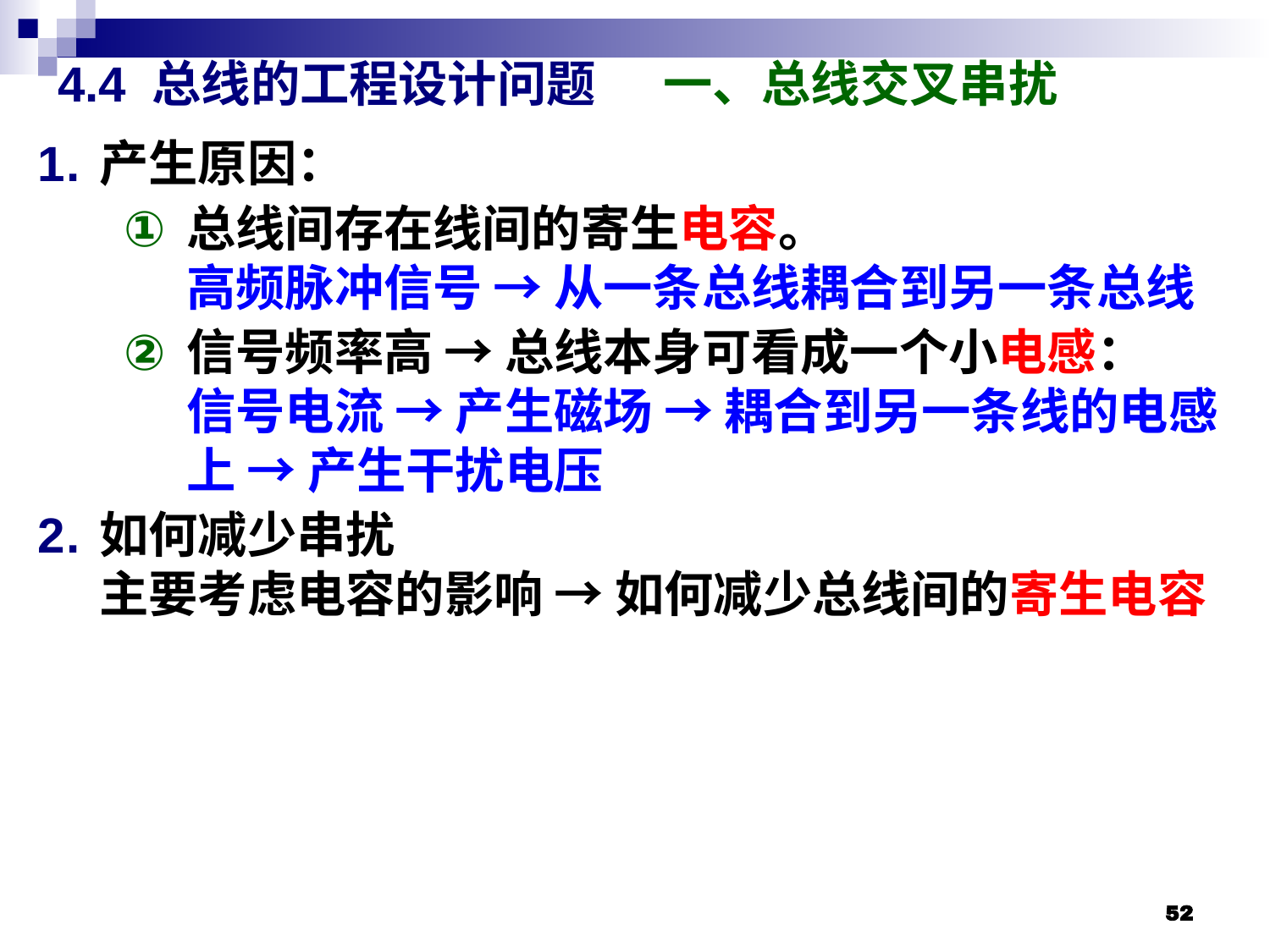

# 4.4 总线的工程设计问题      一、总线交叉串扰
产生原因：
总线间存在线间的寄生电容。
高频脉冲信号 → 从一条总线耦合到另一条总线
信号频率高 → 总线本身可看成一个小电感：
信号电流 → 产生磁场 → 耦合到另一条线的电感上 → 产生干扰电压
如何减少串扰
主要考虑电容的影响 → 如何减少总线间的寄生电容
52